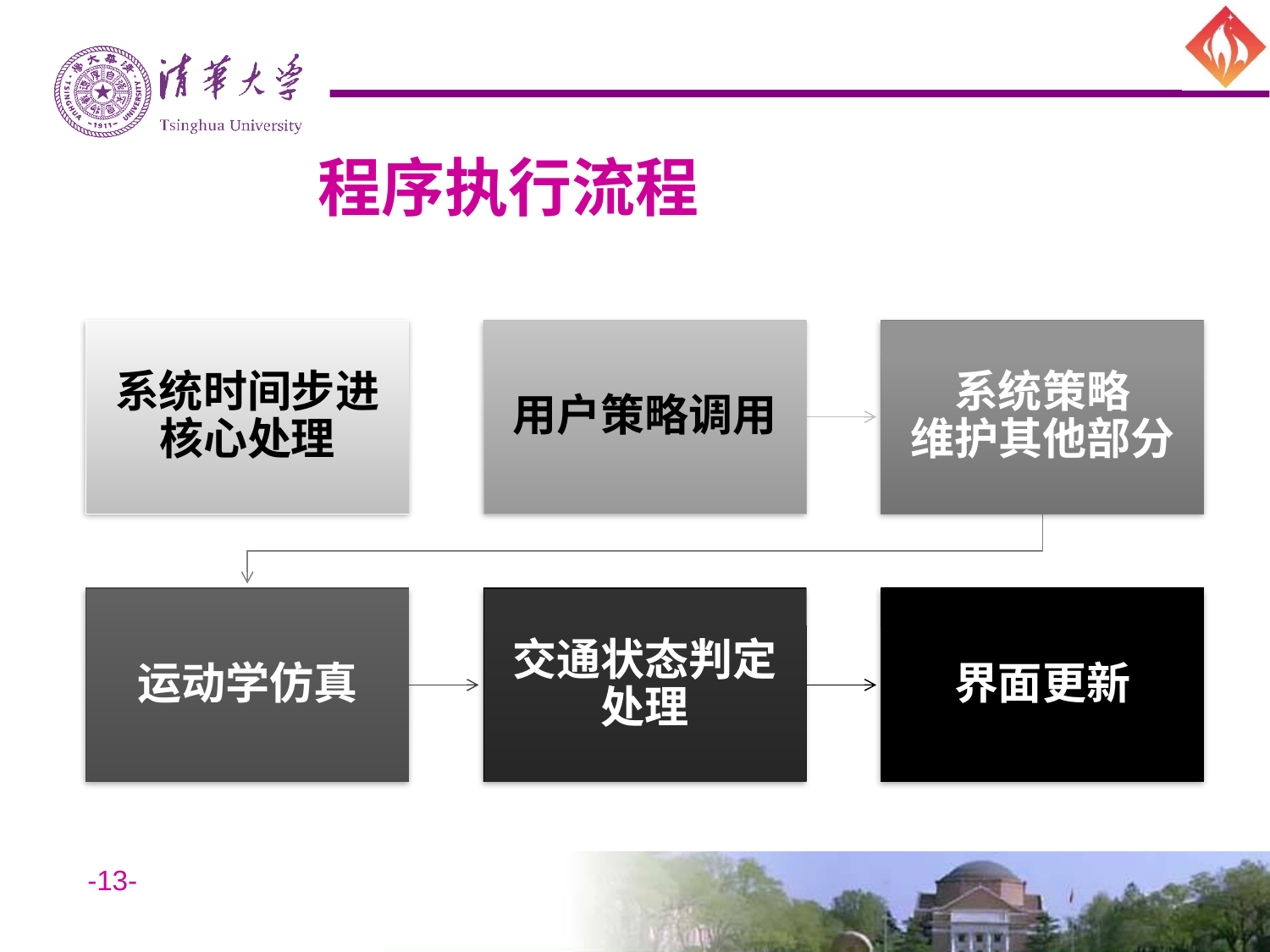

# 程序执行流程

系统时间步进
核心处理

用户策略调用

系统策略
维护其他部分

运动学仿真

交通状态判定处理
界面更新